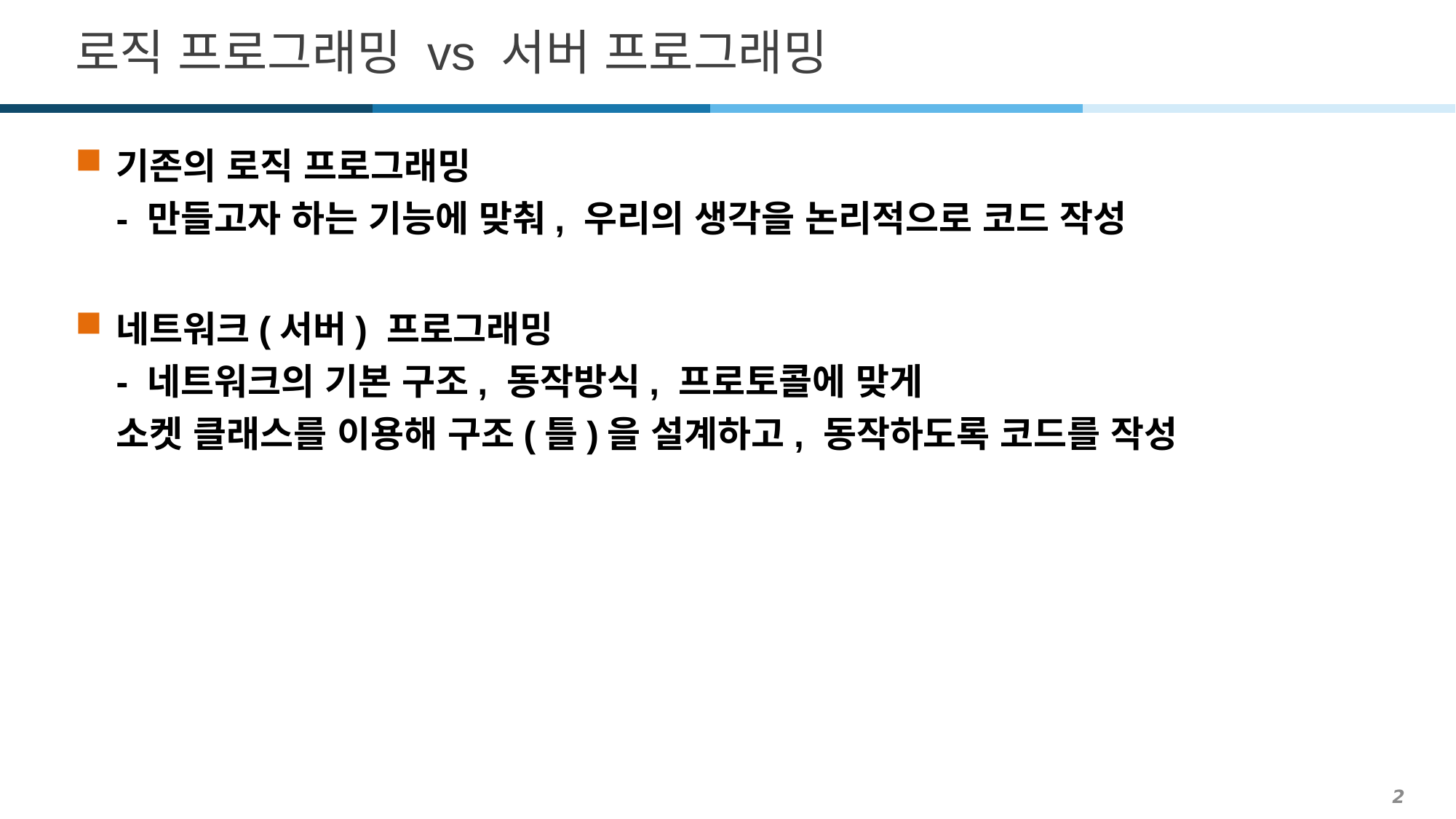

# 로직 프로그래밍 vs 서버 프로그래밍
기존의 로직 프로그래밍
- 만들고자 하는 기능에 맞춰, 우리의 생각을 논리적으로 코드 작성

네트워크(서버) 프로그래밍
- 네트워크의 기본 구조, 동작방식, 프로토콜에 맞게
소켓 클래스를 이용해 구조(틀)을 설계하고, 동작하도록 코드를 작성